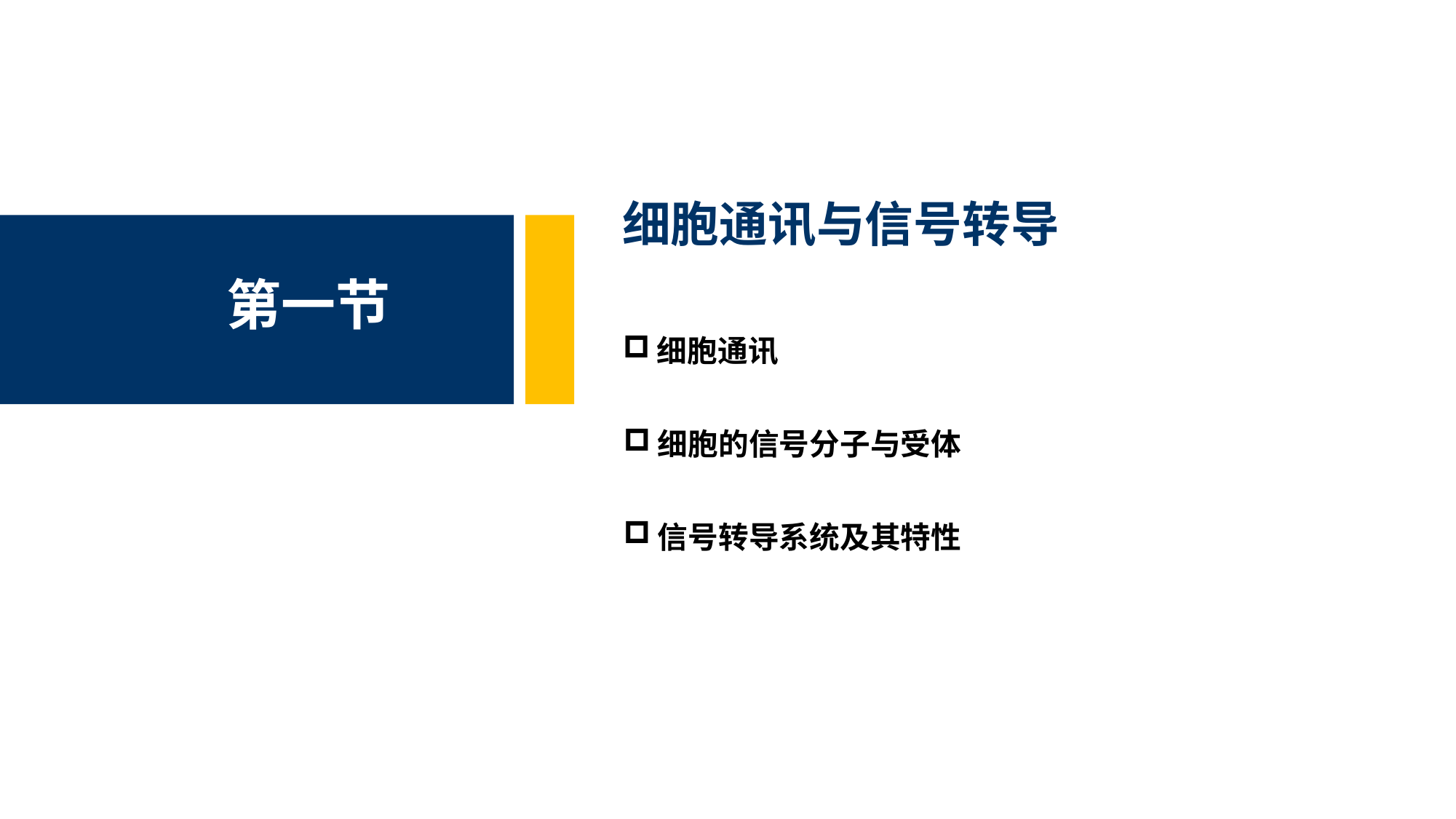

细胞通讯与信号转导

第一节
细胞通讯
细胞的信号分子与受体
信号转导系统及其特性